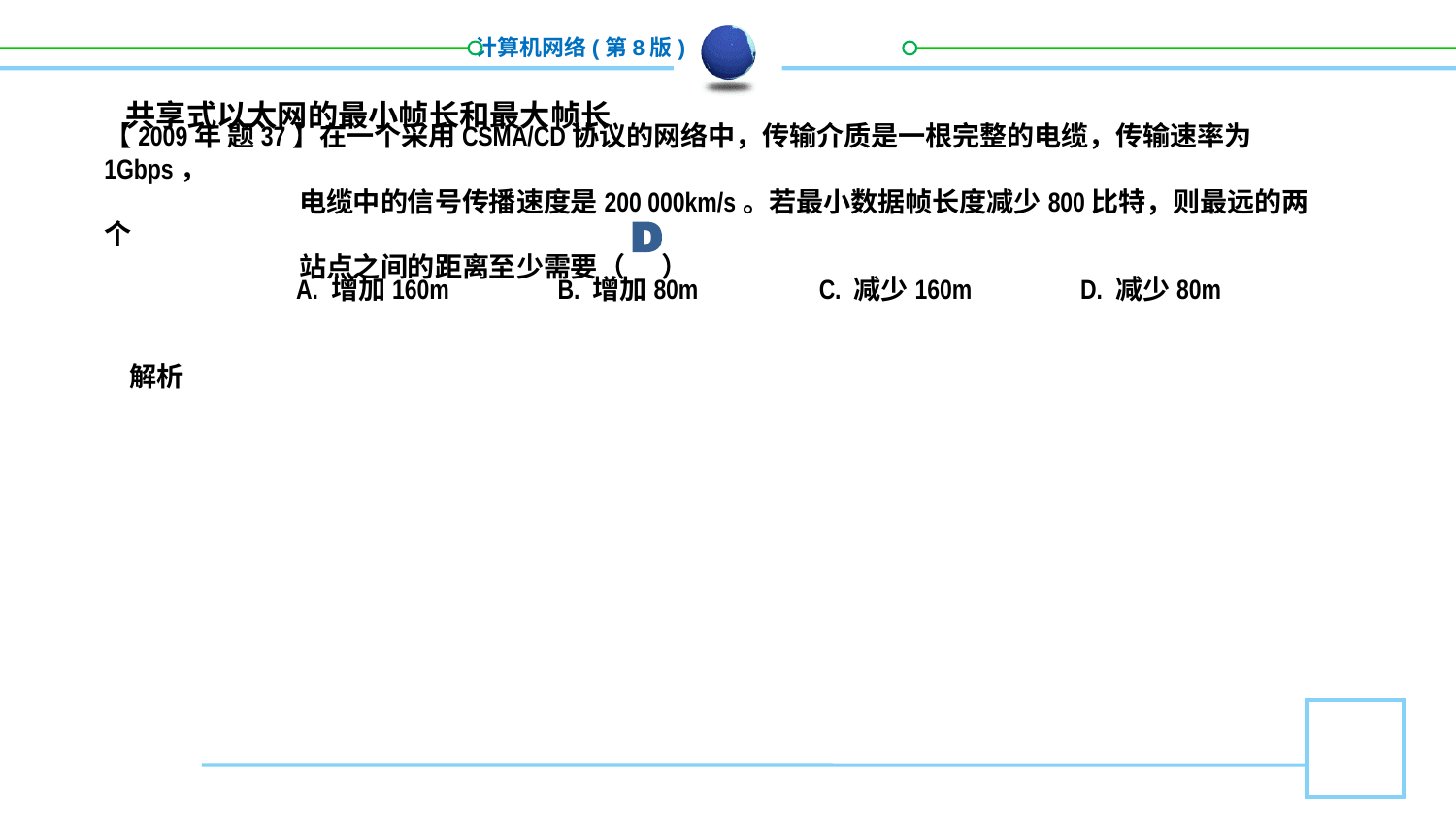

共享式以太网的最小帧长和最大帧长
【2009年 题37】在一个采用CSMA/CD协议的网络中，传输介质是一根完整的电缆，传输速率为1Gbps，
                               电缆中的信号传播速度是200 000km/s。若最小数据帧长度减少800比特，则最远的两个
                               站点之间的距离至少需要（      ）
A. 增加160m
B. 增加80m
C. 减少160m
D. 减少80m
D
解析